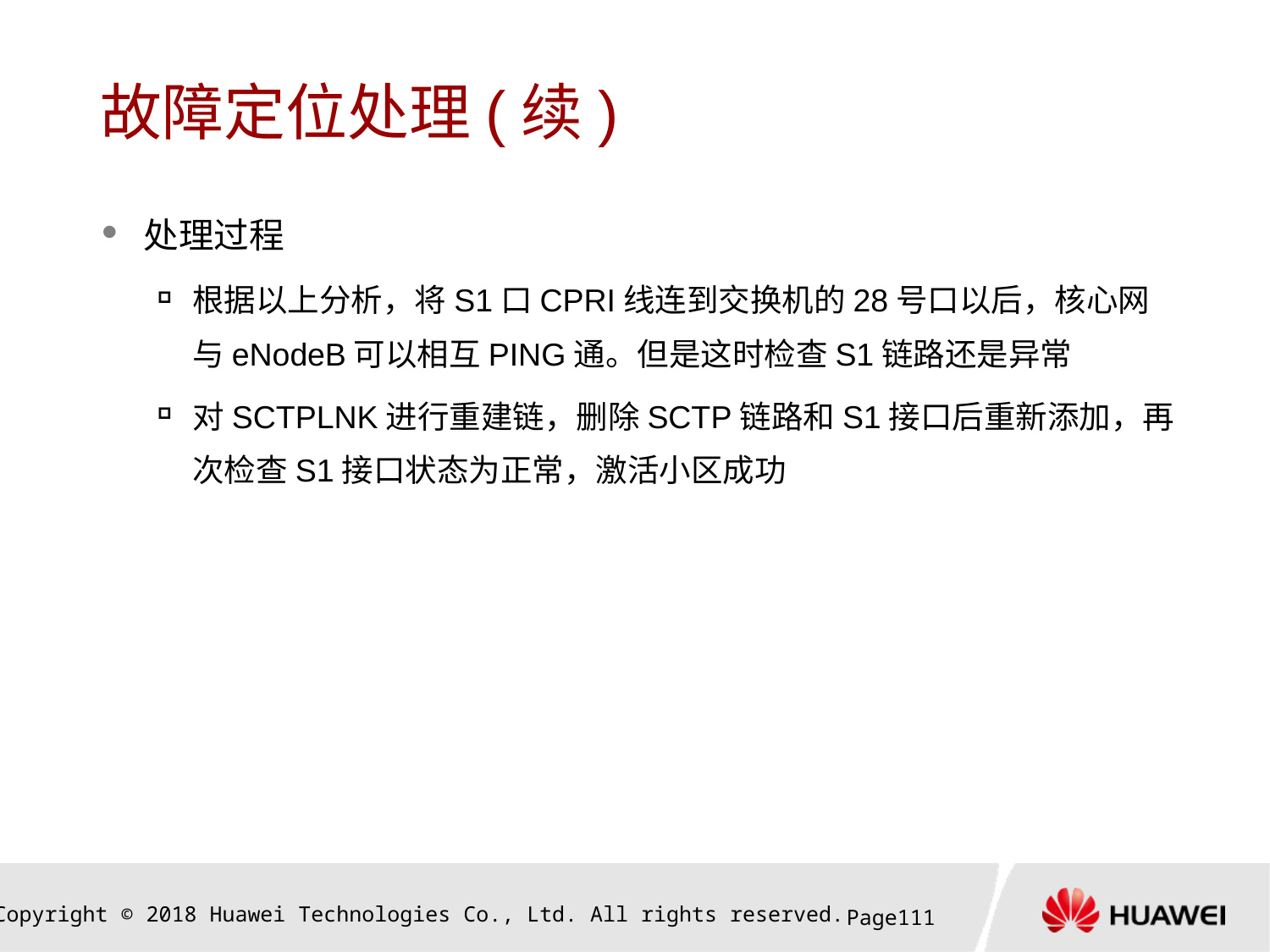

# 故障定位处理(续)
处理过程
根据以上分析，将S1口CPRI线连到交换机的28号口以后，核心网与eNodeB可以相互PING通。但是这时检查S1链路还是异常
对SCTPLNK进行重建链，删除SCTP链路和S1接口后重新添加，再次检查S1接口状态为正常，激活小区成功

Page111